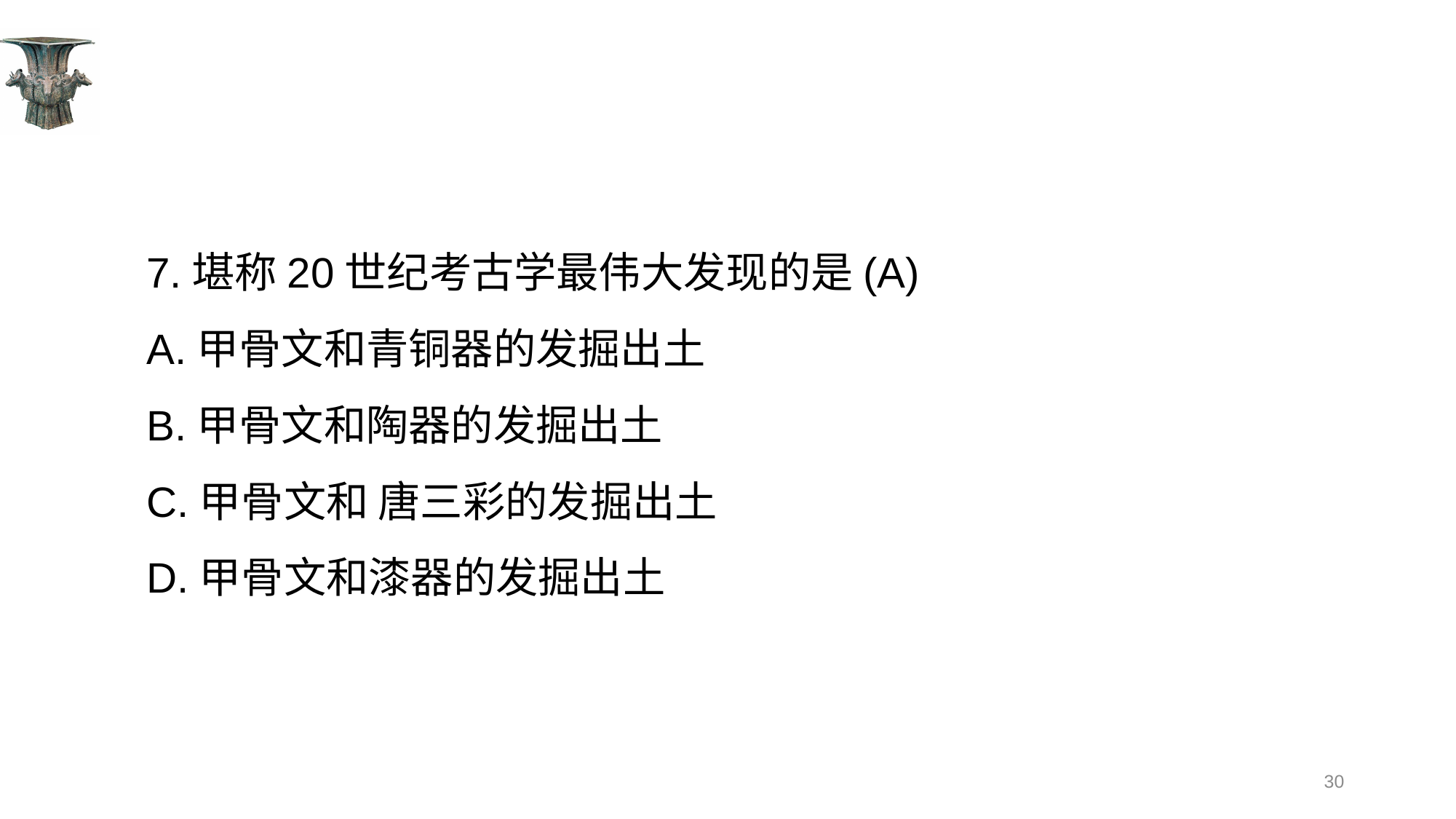

#
7.堪称20世纪考古学最伟大发现的是(A)
A.甲骨文和青铜器的发掘出土
B.甲骨文和陶器的发掘出土
C.甲骨文和 唐三彩的发掘出土
D.甲骨文和漆器的发掘出土
30